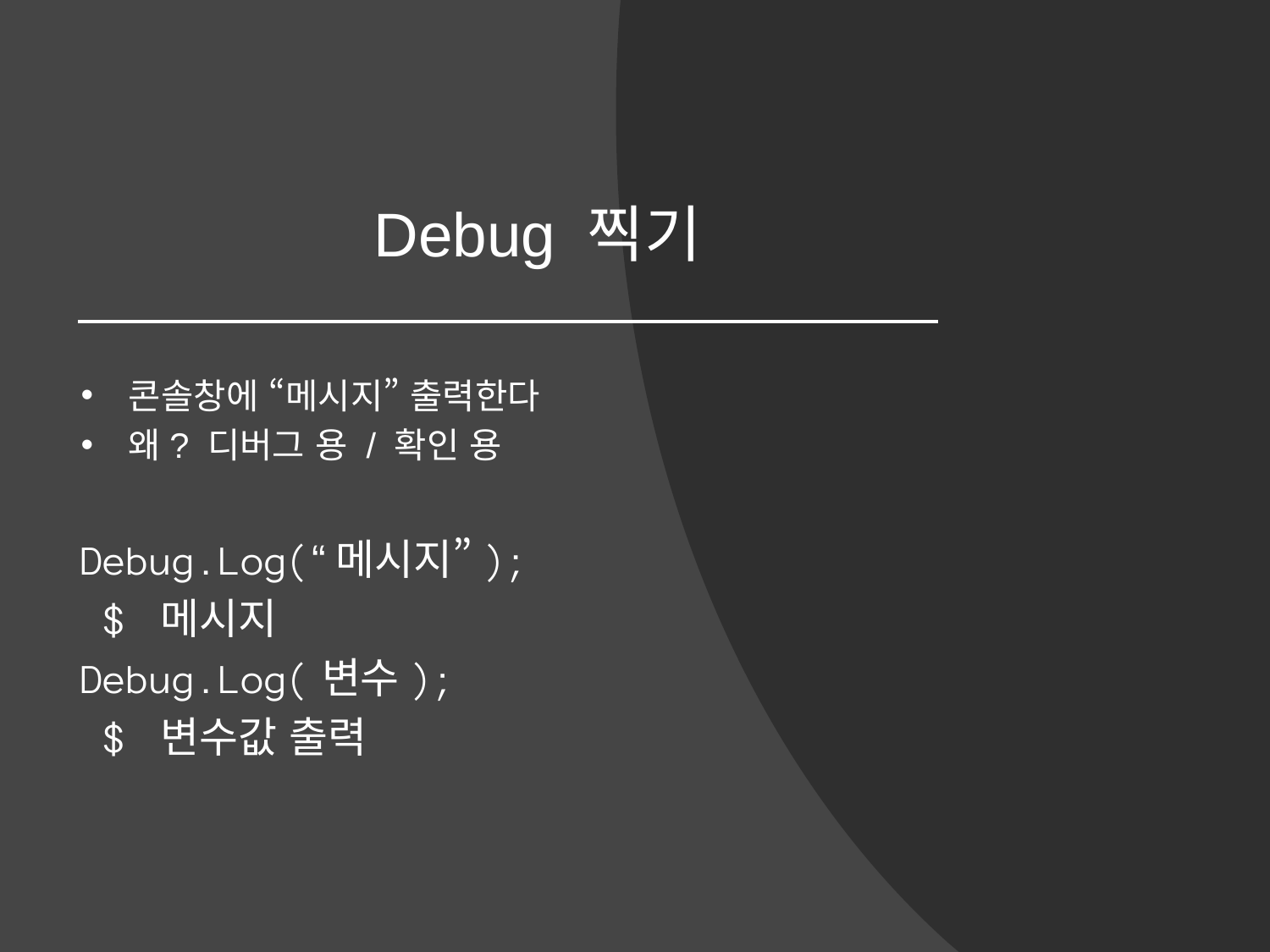

# Debug 찍기
콘솔창에 “메시지” 출력한다
왜? 디버그 용 / 확인 용

Debug.Log(“메시지”);
 $ 메시지
Debug.Log(변수);
 $ 변수값 출력